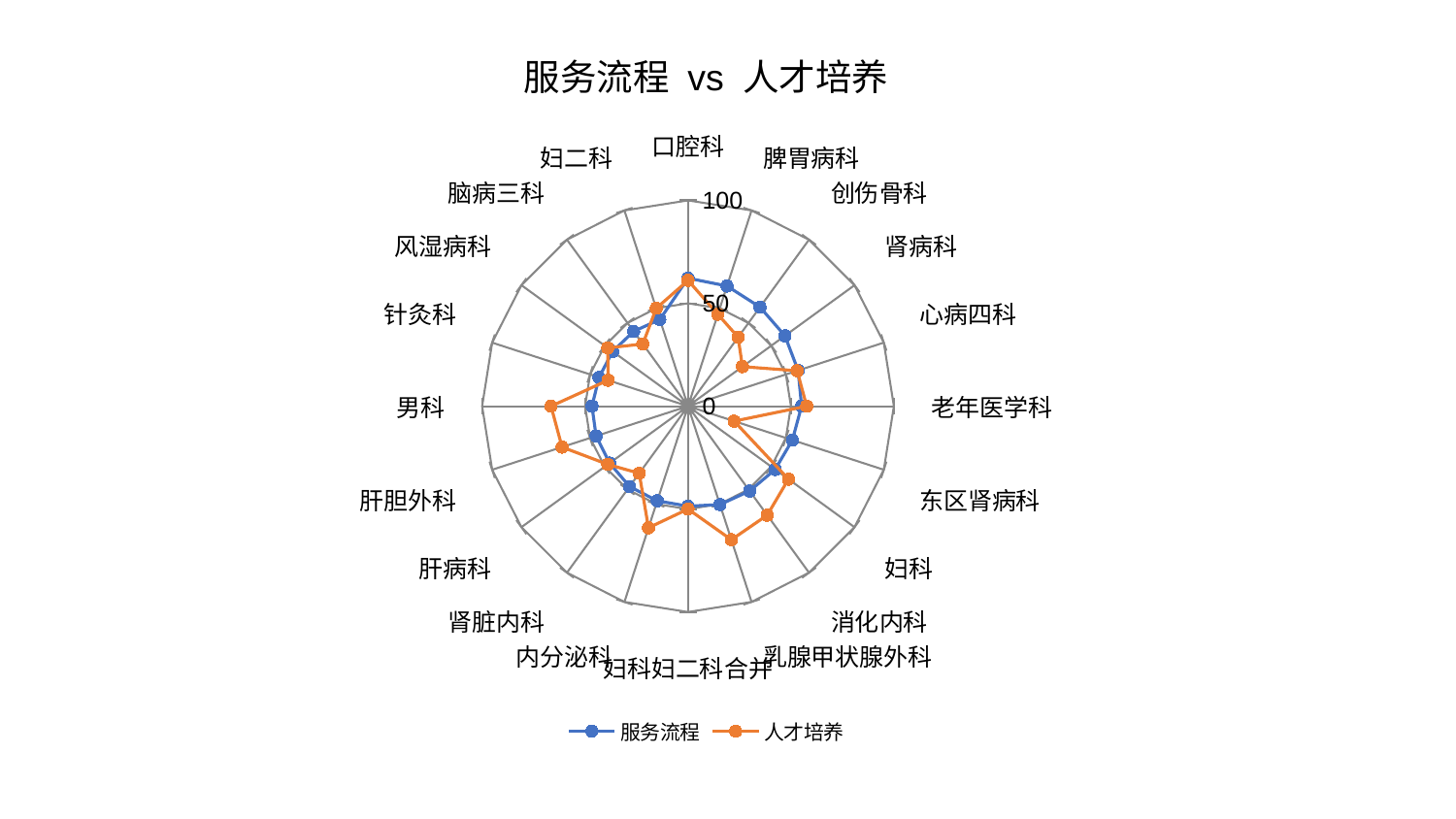

### Chart: 服务流程 vs 人才培养

| Category | 服务流程 | 人才培养 |
|---|---|---|
| 口腔科 | 62.20749552608783 | 61.110754133141256 |
| 脾胃病科 | 61.403068824954254 | 46.938334571263375 |
| 创伤骨科 | 59.50417901641095 | 41.43190804441864 |
| 肾病科 | 58.2153025753298 | 32.72170110915058 |
| 心病四科 | 56.235201302808605 | 55.75353322226221 |
| 老年医学科 | 55.192162178898 | 57.67781825797254 |
| 东区肾病科 | 53.31187827904482 | 23.573361486949267 |
| 妇科 | 52.33981838844412 | 60.3391851355617 |
| 消化内科 | 50.95444464860875 | 65.47294678305818 |
| 乳腺甲状腺外科 | 50.26954681056437 | 68.24231898546496 |
| 妇科妇二科合并 | 48.606148581203016 | 49.973698586089235 |
| 内分泌科 | 48.34090541149249 | 62.12590264917855 |
| 肾脏内科 | 48.29416877276853 | 40.32139273210528 |
| 肝病科 | 47.05854265190923 | 48.1453698364528 |
| 肝胆外科 | 46.94878086531904 | 64.32605728133406 |
| 男科 | 46.65091545541996 | 66.52953345510112 |
| 针灸科 | 45.420092658465066 | 40.83464743832553 |
| 风湿病科 | 45.268329412557854 | 48.183473933316655 |
| 脑病三科 | 44.94137757071963 | 37.3513492873625 |
| 妇二科 | 44.317081845543015 | 49.999740465122535 |
112